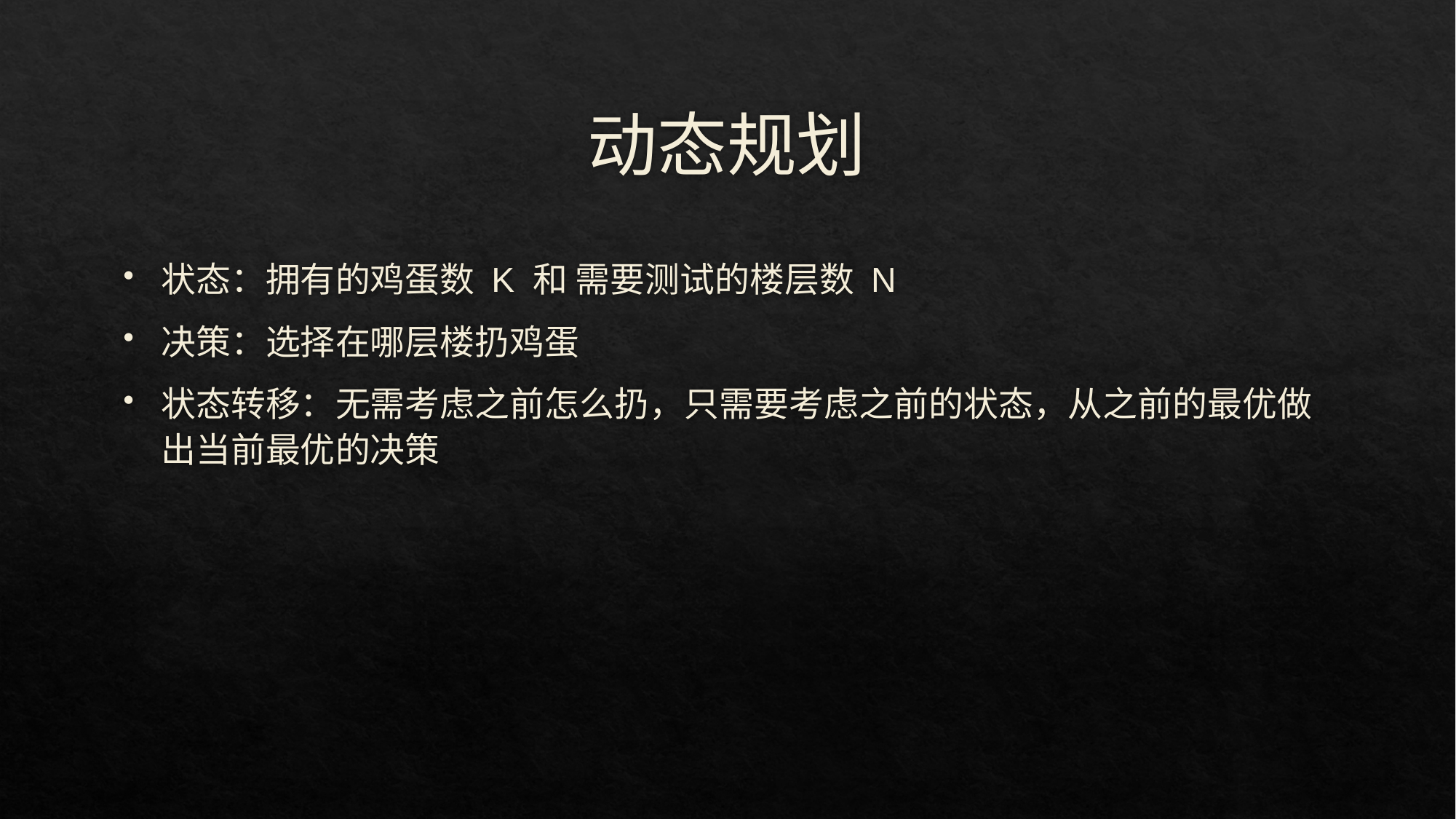

# 动态规划
状态：拥有的鸡蛋数 K 和 需要测试的楼层数 N
决策：选择在哪层楼扔鸡蛋
状态转移：无需考虑之前怎么扔，只需要考虑之前的状态，从之前的最优做出当前最优的决策